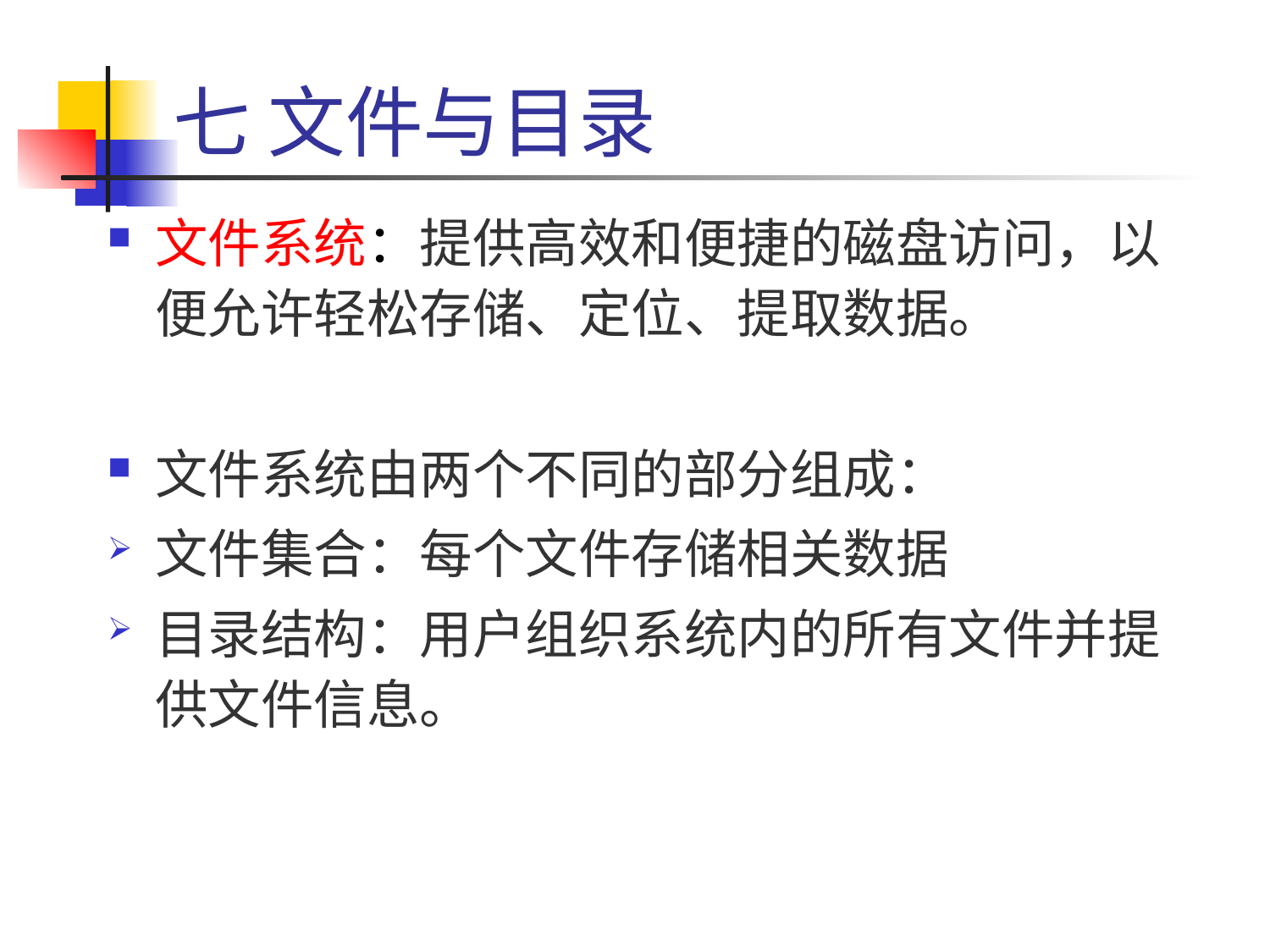

# 七 文件与目录
文件系统：提供高效和便捷的磁盘访问，以便允许轻松存储、定位、提取数据。

文件系统由两个不同的部分组成：
文件集合：每个文件存储相关数据
目录结构：用户组织系统内的所有文件并提供文件信息。